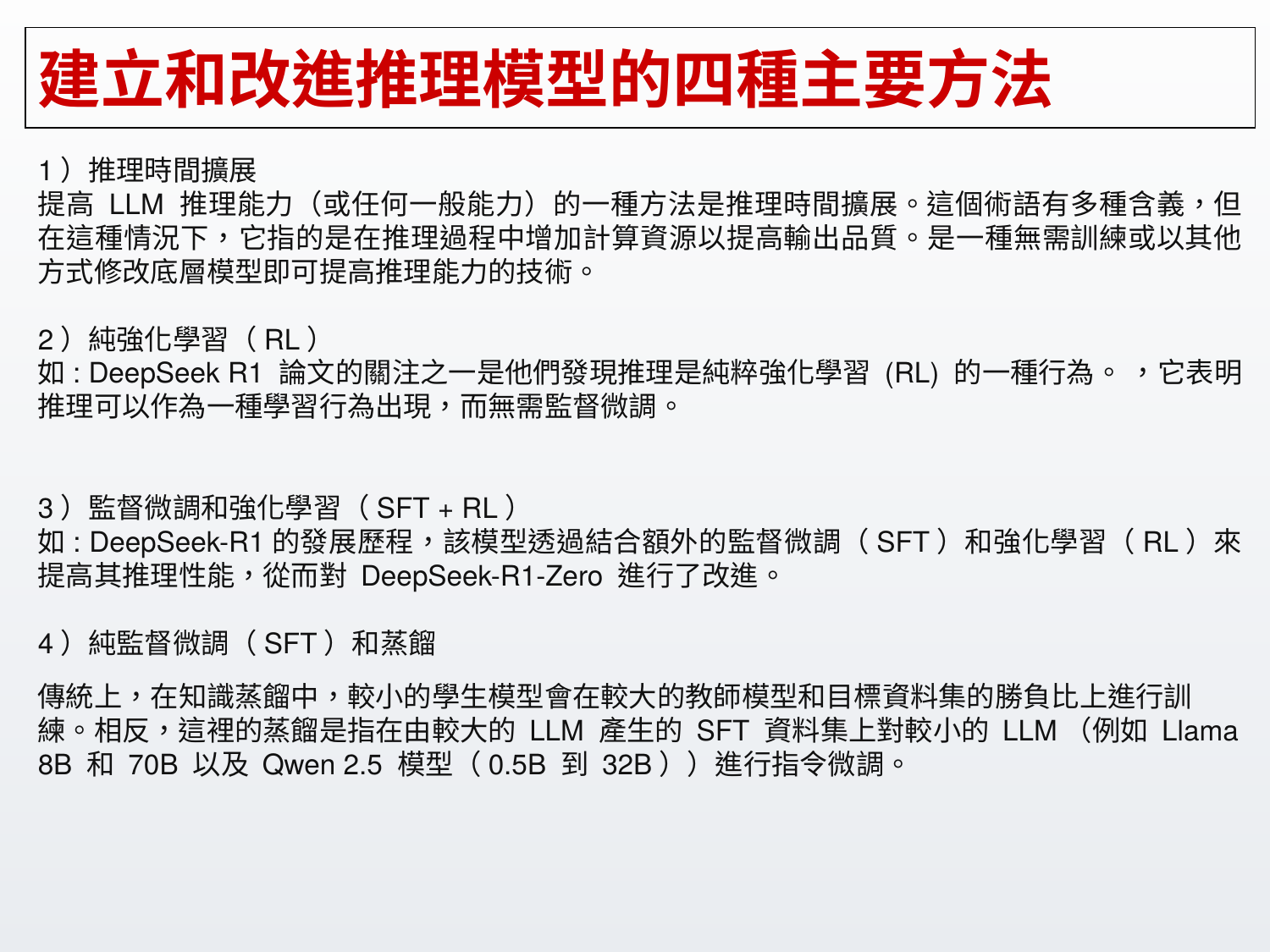

# 建立和改進推理模型的四種主要方法
1）推理時間擴展
提高 LLM 推理能力（或任何一般能力）的一種方法是推理時間擴展。這個術語有多種含義，但在這種情況下，它指的是在推理過程中增加計算資源以提高輸出品質。是一種無需訓練或以其他方式修改底層模型即可提高推理能力的技術。

2）純強化學習（RL）
如: DeepSeek R1 論文的關注之一是他們發現推理是純粹強化學習 (RL) 的一種行為。 ，它表明推理可以作為一種學習行為出現，而無需監督微調。

3）監督微調和強化學習（SFT + RL）
如: DeepSeek-R1的發展歷程，該模型透過結合額外的監督微調（SFT）和強化學習（RL）來提高其推理性能，從而對 DeepSeek-R1-Zero 進行了改進。

4）純監督微調（SFT）和蒸餾
傳統上，在知識蒸餾中，較小的學生模型會在較大的教師模型和目標資料集的勝負比上進行訓練。相反，這裡的蒸餾是指在由較大的 LLM 產生的 SFT 資料集上對較小的 LLM（例如 Llama 8B 和 70B 以及 Qwen 2.5 模型（0.5B 到 32B））進行指令微調。